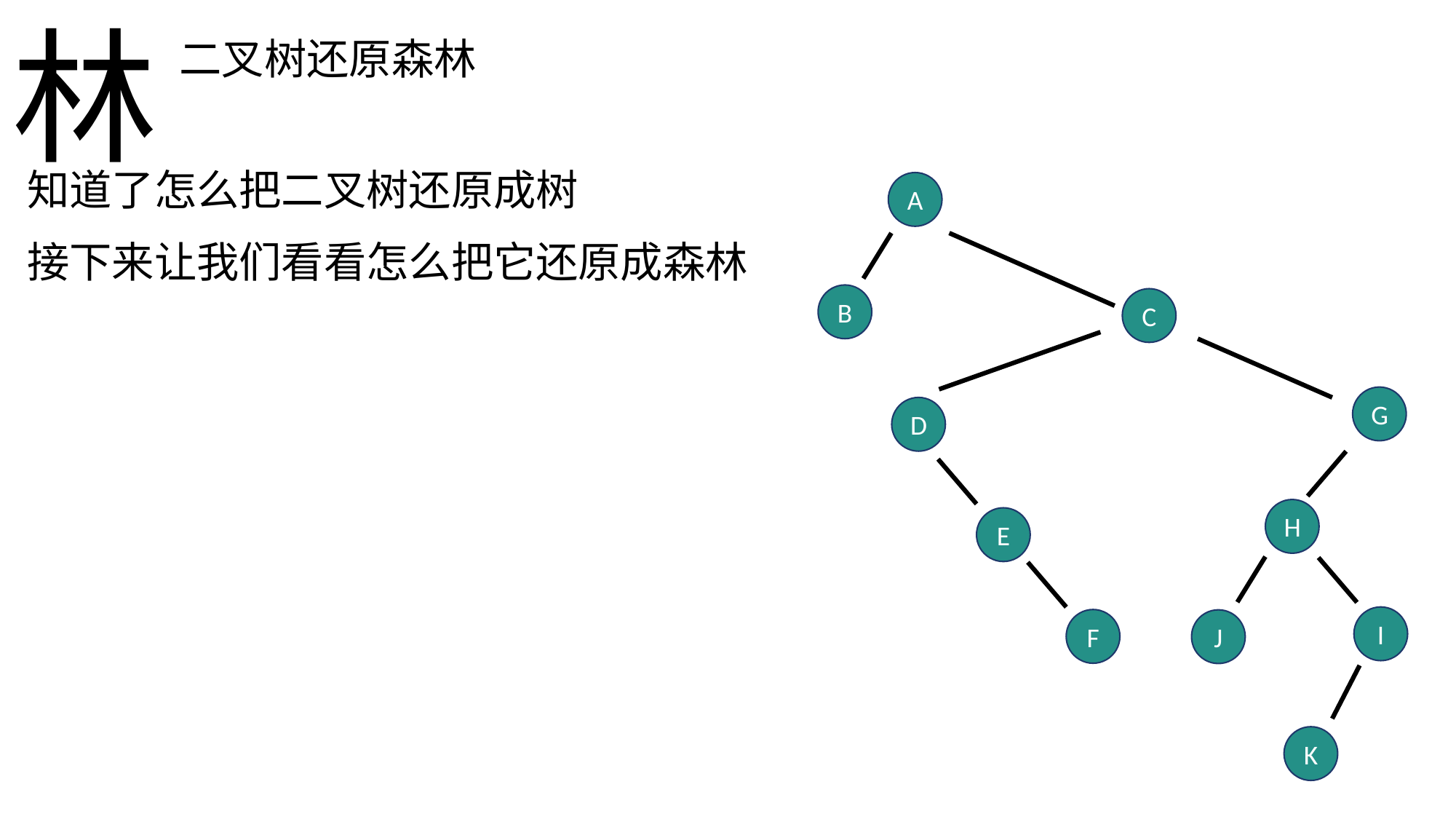

林
二叉树还原森林
知道了怎么把二叉树还原成树
A
接下来让我们看看怎么把它还原成森林
B
C
G
D
H
E
I
F
J
K